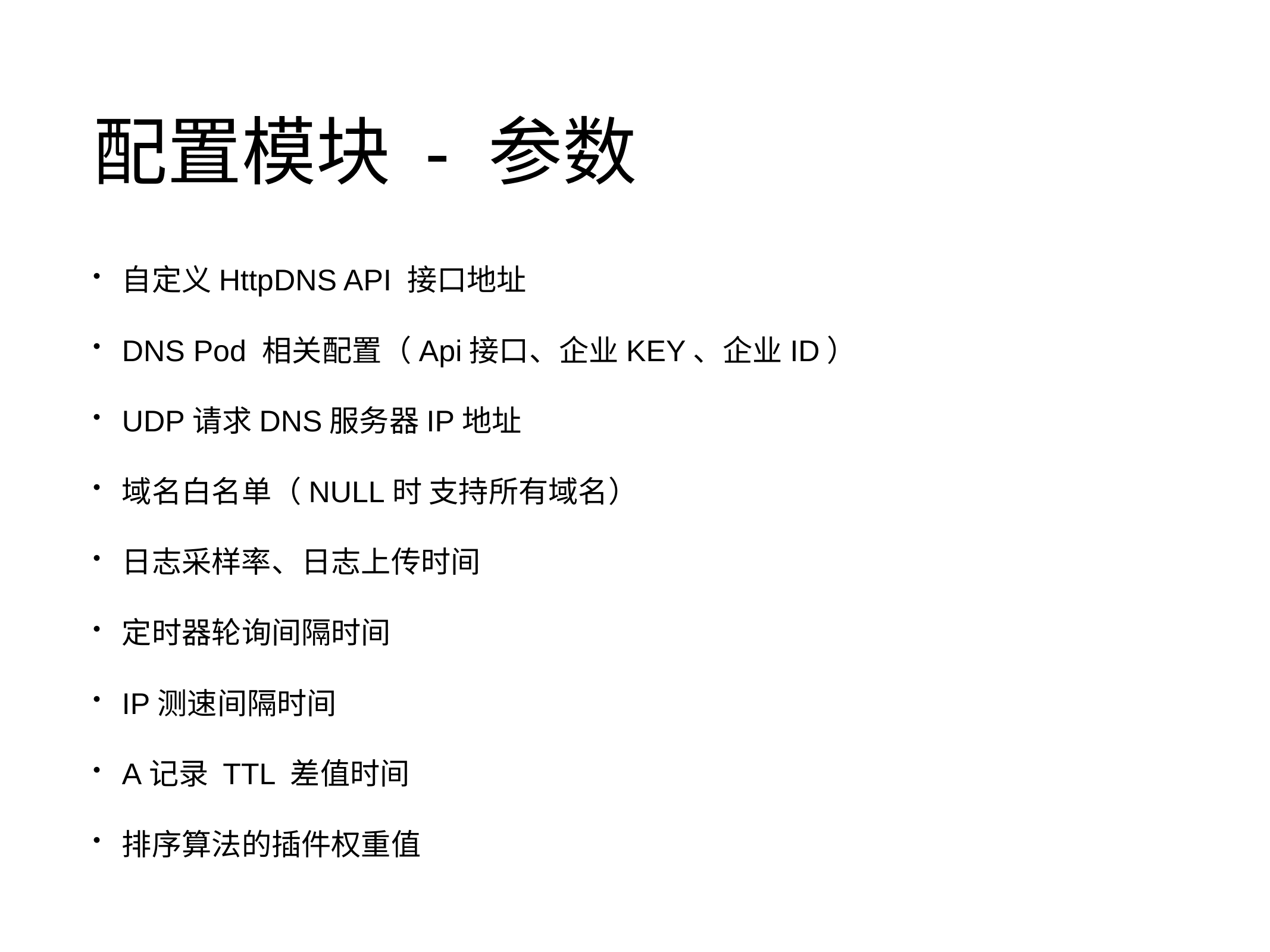

# 配置模块 - 参数
自定义HttpDNS API 接口地址
DNS Pod 相关配置（Api接口、企业KEY、企业ID）
UDP请求DNS服务器IP地址
域名白名单（NULL时 支持所有域名）
日志采样率、日志上传时间
定时器轮询间隔时间
IP测速间隔时间
A记录 TTL 差值时间
排序算法的插件权重值